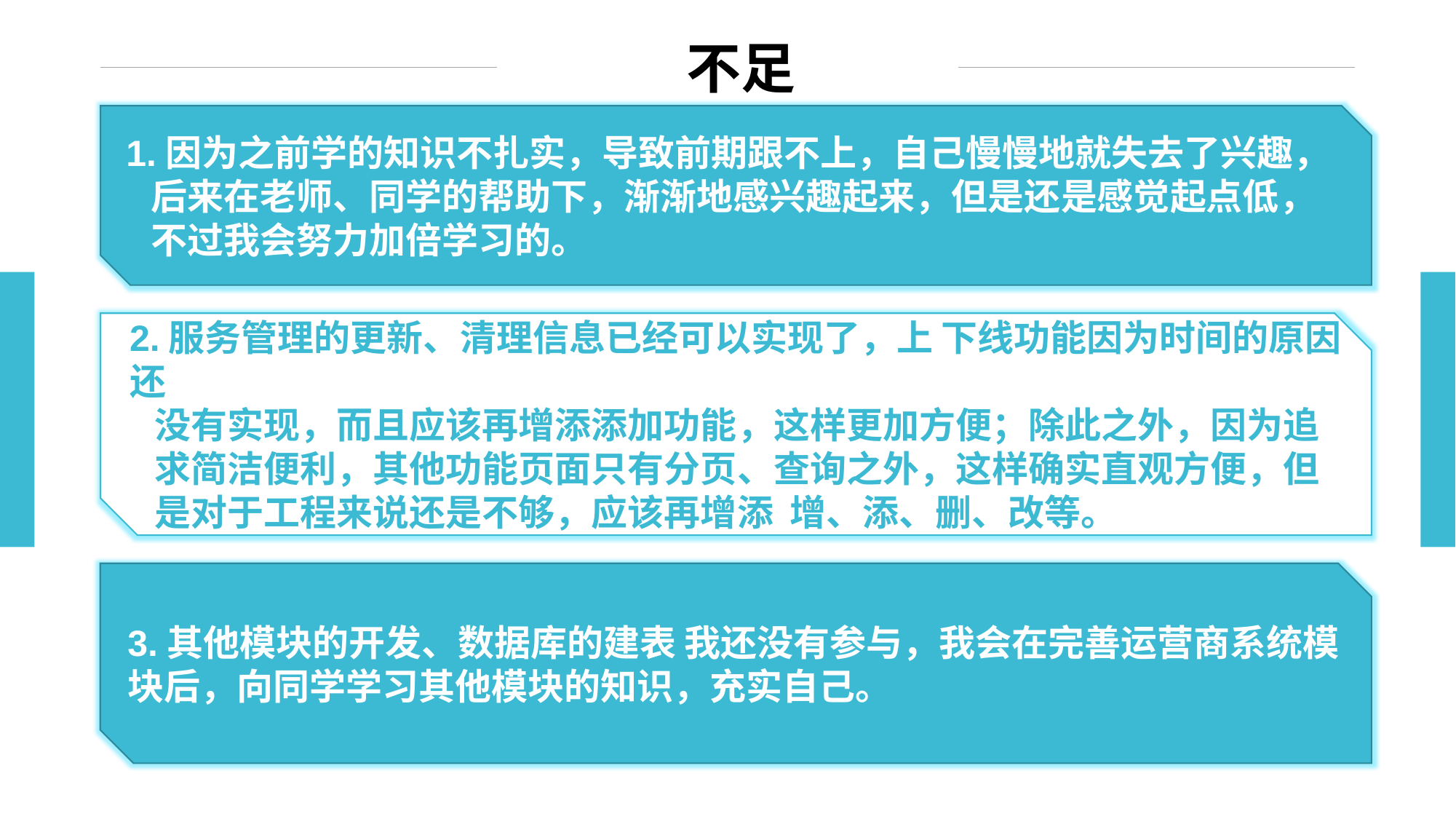

不足
1.因为之前学的知识不扎实，导致前期跟不上，自己慢慢地就失去了兴趣，
  后来在老师、同学的帮助下，渐渐地感兴趣起来，但是还是感觉起点低，
  不过我会努力加倍学习的。
2.服务管理的更新、清理信息已经可以实现了，上 下线功能因为时间的原因还
  没有实现，而且应该再增添添加功能，这样更加方便；除此之外，因为追
  求简洁便利，其他功能页面只有分页、查询之外，这样确实直观方便，但
  是对于工程来说还是不够，应该再增添  增、添、删、改等。
3.其他模块的开发、数据库的建表 我还没有参与，我会在完善运营商系统模块后，向同学学习其他模块的知识，充实自己。